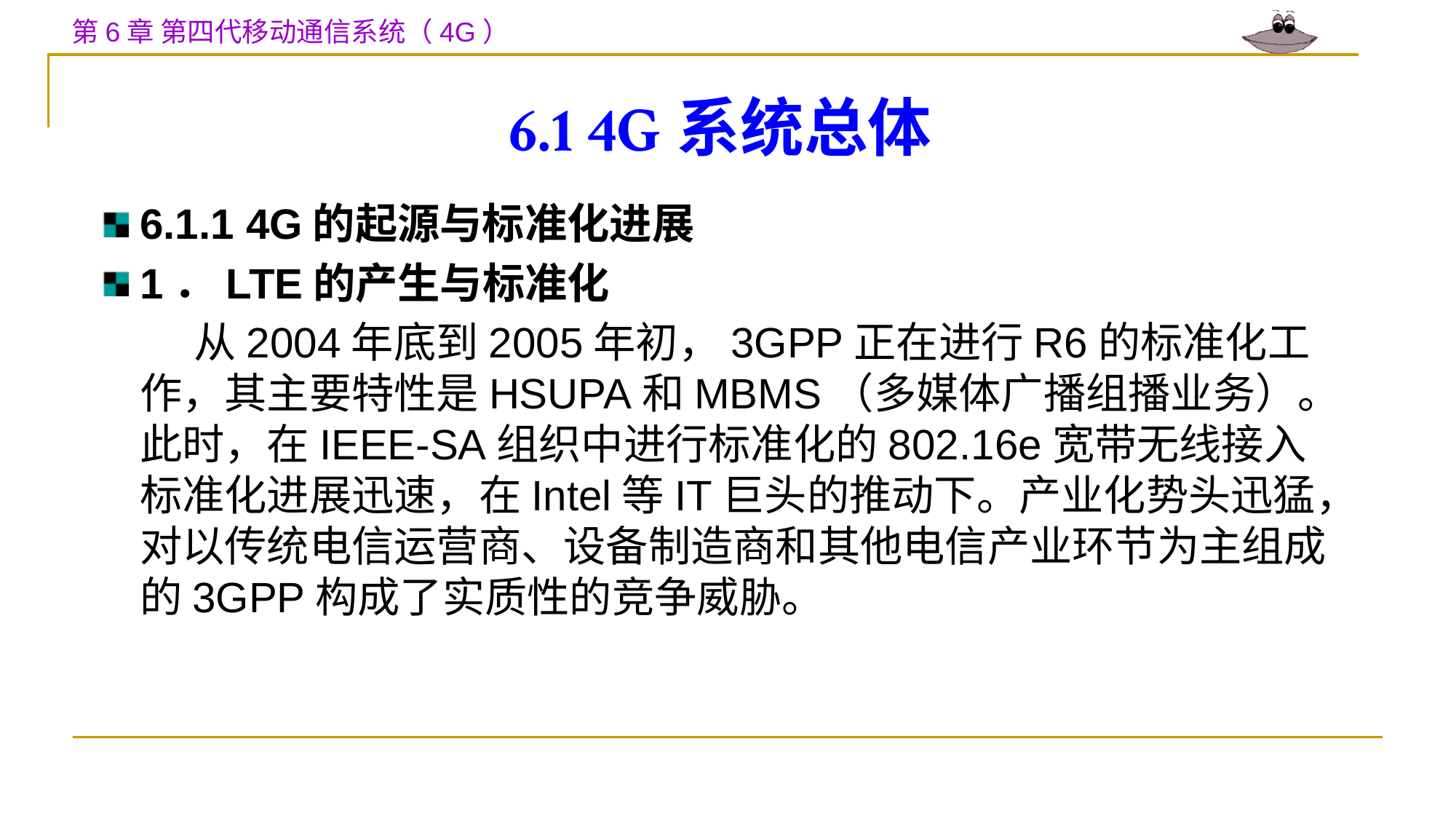

# 6.1 4G系统总体
6.1.1 4G的起源与标准化进展
1．LTE的产生与标准化
         从2004年底到2005年初，3GPP正在进行R6的标准化工作，其主要特性是HSUPA和MBMS（多媒体广播组播业务）。此时，在IEEE-SA组织中进行标准化的802.16e宽带无线接入标准化进展迅速，在Intel等IT巨头的推动下。产业化势头迅猛，对以传统电信运营商、设备制造商和其他电信产业环节为主组成的3GPP构成了实质性的竞争威胁。